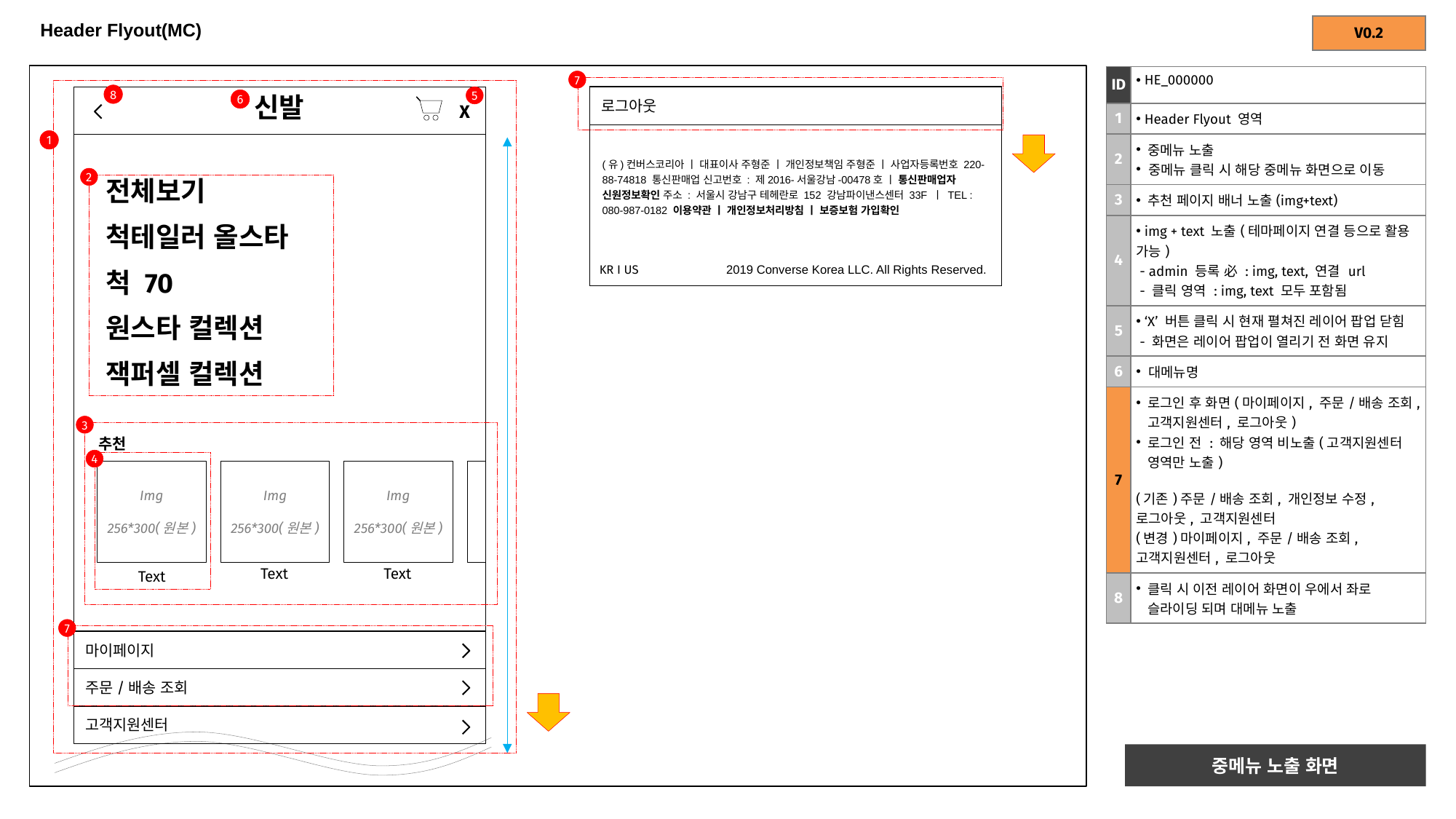

# Header Flyout(MC)
| V0.2 |
| --- |

| ID | HE\_000000 |
| --- | --- |
| 1 | Header Flyout 영역 |
| 2 | 중메뉴 노출 중메뉴 클릭 시 해당 중메뉴 화면으로 이동 |
| 3 | 추천 페이지 배너 노출(img+text) |
| 4 | img + text 노출(테마페이지 연결 등으로 활용 가능) - admin 등록 必 : img, text, 연결 url - 클릭 영역 : img, text 모두 포함됨 |
| 5 | ‘X’ 버튼 클릭 시 현재 펼쳐진 레이어 팝업 닫힘 - 화면은 레이어 팝업이 열리기 전 화면 유지 |
| 6 | 대메뉴명 |
| 7 | 로그인 후 화면(마이페이지, 주문/배송 조회, 고객지원센터, 로그아웃) 로그인 전 : 해당 영역 비노출(고객지원센터 영역만 노출) (기존)주문/배송 조회, 개인정보 수정, 로그아웃, 고객지원센터 (변경)마이페이지, 주문/배송 조회, 고객지원센터, 로그아웃 |
| 8 | 클릭 시 이전 레이어 화면이 우에서 좌로 슬라이딩 되며 대메뉴 노출 |
7

8

5
 로그아웃

[BEST] 컨버스 X 골프 르 플레르* 컬러블록 컬렉션
6
 X

신발

1

(유)컨버스코리아 ㅣ 대표이사 주형준 ㅣ 개인정보책임 주형준 ㅣ 사업자등록번호 220-88-74818 통신판매업 신고번호 : 제2016-서울강남-00478호 ㅣ 통신판매업자 신원정보확인 주소 : 서울시 강남구 테헤란로 152 강남파이낸스센터 33F ㅣ TEL : 080-987-0182 이용약관 ㅣ 개인정보처리방침 ㅣ 보증보험 가입확인
2

전체보기

척테일러 올스타

척 70

원스타 컬렉션

잭퍼셀 컬렉션

KR I US
2019 Converse Korea LLC. All Rights Reserved.
3

추천
4

Img

256*300(원본)
Img

256*300(원본)
Img

256*300(원본)

Text
Text
Text
7

 마이페이지
 주문/배송 조회

 고객지원센터

중메뉴 노출 화면